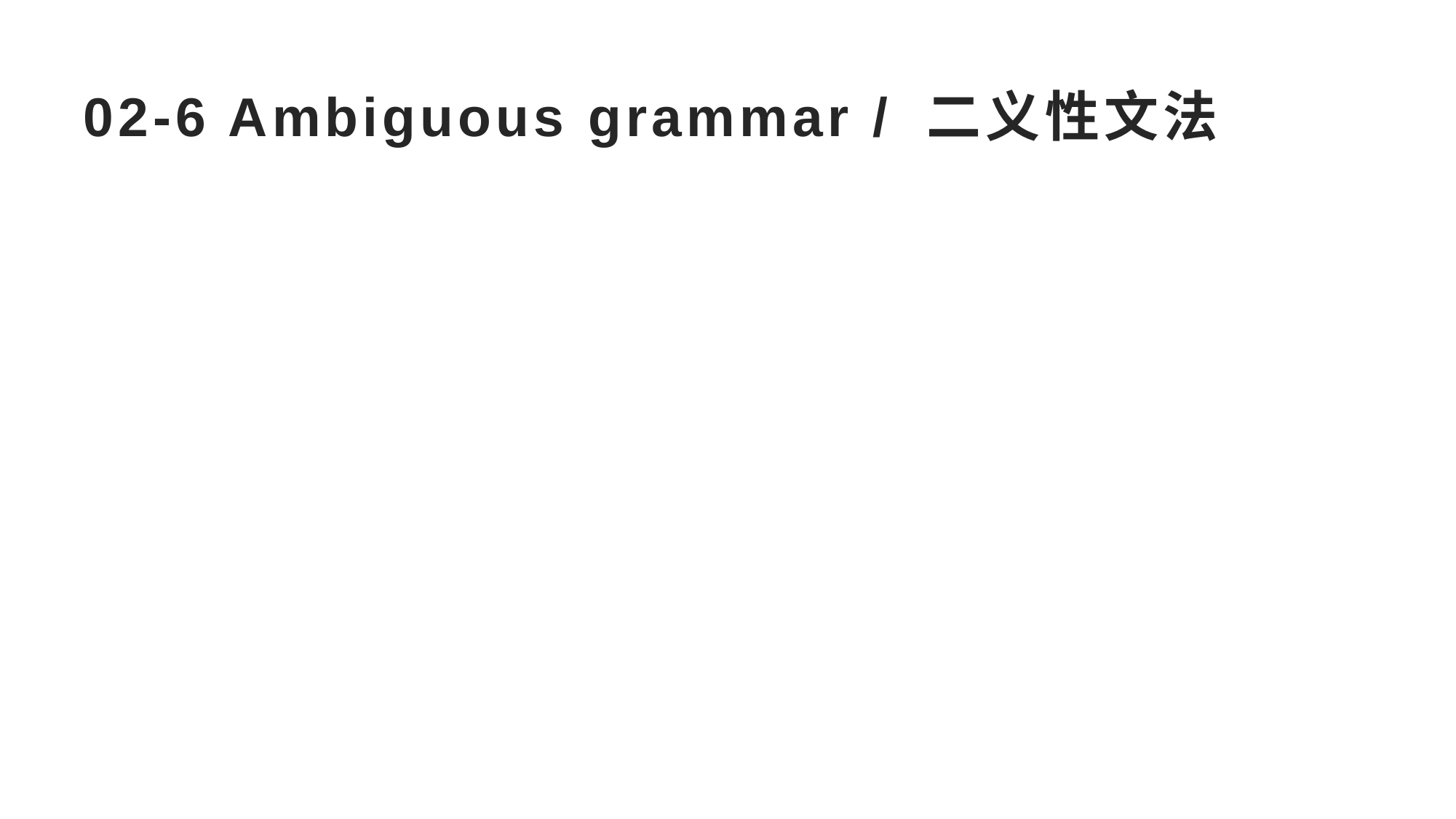

# 02-6 Ambiguous grammar / 二义性文法

60